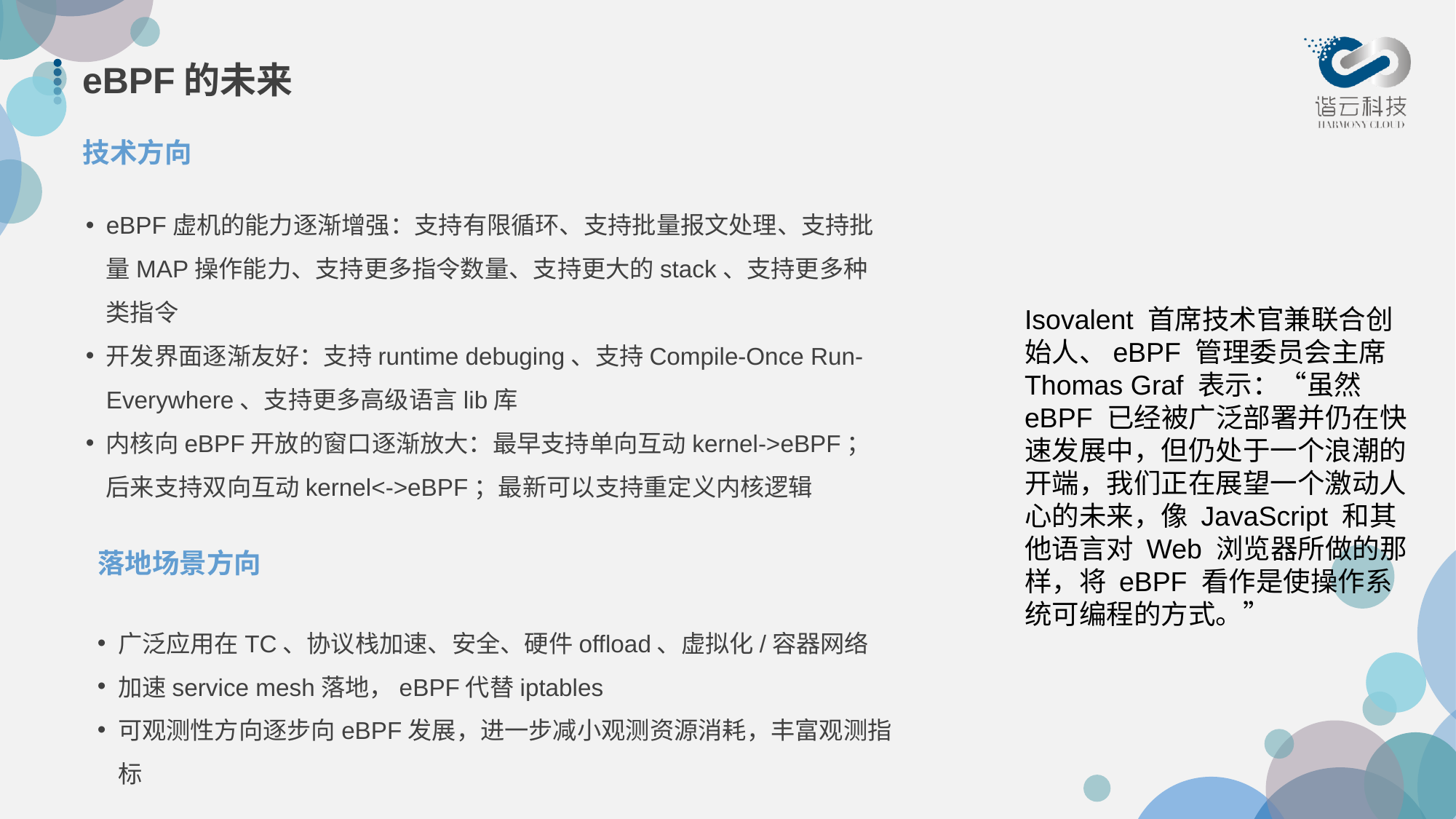

# eBPF的未来
技术方向
eBPF虚机的能力逐渐增强：支持有限循环、支持批量报文处理、支持批量MAP操作能力、支持更多指令数量、支持更大的stack、支持更多种类指令
开发界面逐渐友好：支持runtime debuging、支持Compile-Once Run-Everywhere、支持更多高级语言lib库
内核向eBPF开放的窗口逐渐放大：最早支持单向互动kernel->eBPF；后来支持双向互动kernel<->eBPF；最新可以支持重定义内核逻辑
Isovalent 首席技术官兼联合创始人、eBPF 管理委员会主席 Thomas Graf 表示：“虽然 eBPF 已经被广泛部署并仍在快速发展中，但仍处于一个浪潮的开端，我们正在展望一个激动人心的未来，像 JavaScript 和其他语言对 Web 浏览器所做的那样，将 eBPF 看作是使操作系统可编程的方式。”
落地场景方向
广泛应用在TC、协议栈加速、安全、硬件offload、虚拟化/容器网络
加速service mesh落地，eBPF代替iptables
可观测性方向逐步向eBPF发展，进一步减小观测资源消耗，丰富观测指标